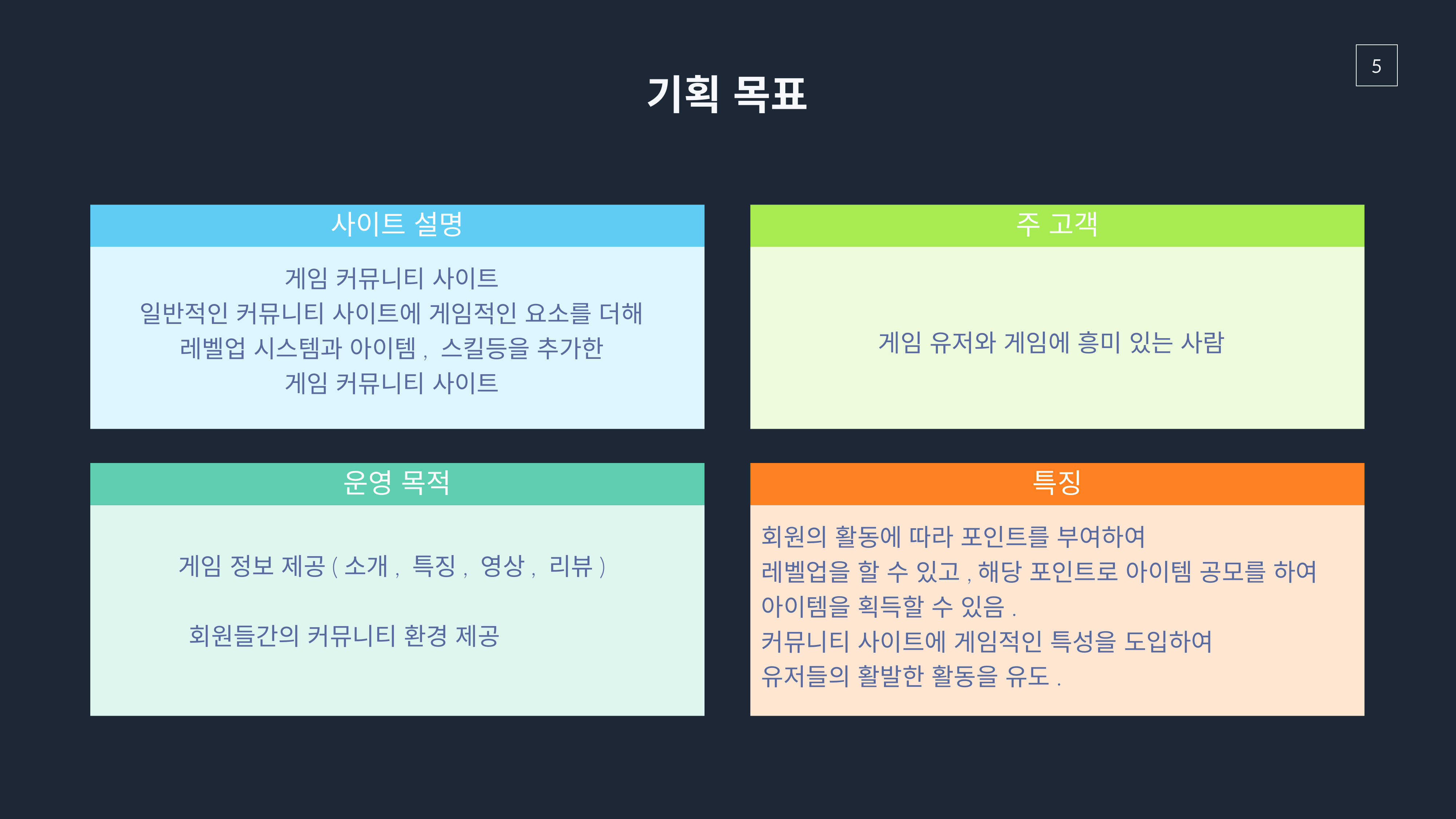

기획 목표

사이트 설명
주 고객
게임 커뮤니티 사이트
일반적인 커뮤니티 사이트에 게임적인 요소를 더해
레벨업 시스템과 아이템, 스킬등을 추가한
게임 커뮤니티 사이트

게임 유저와 게임에 흥미 있는 사람
운영 목적
특징

게임 정보 제공(소개, 특징, 영상, 리뷰)

            회원들간의 커뮤니티 환경 제공
회원의 활동에 따라 포인트를 부여하여
레벨업을 할 수 있고,해당 포인트로 아이템 공모를 하여 아이템을 획득할 수 있음.
커뮤니티 사이트에 게임적인 특성을 도입하여
유저들의 활발한 활동을 유도.